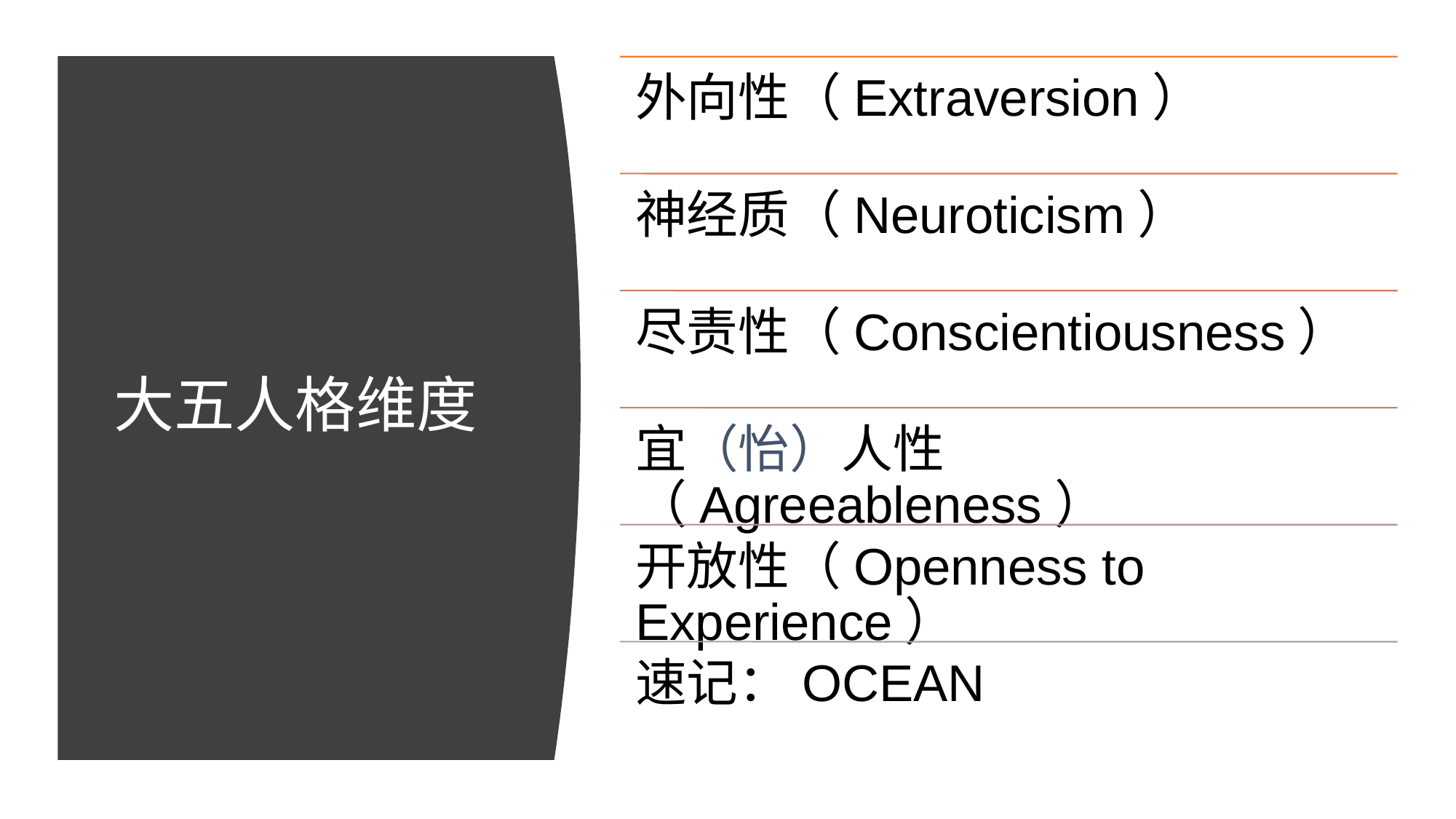

外向性（Extraversion）
神经质（Neuroticism）
尽责性（Conscientiousness）
宜（怡）人性（Agreeableness）
开放性（Openness to Experience）
速记：OCEAN

# 大五人格维度